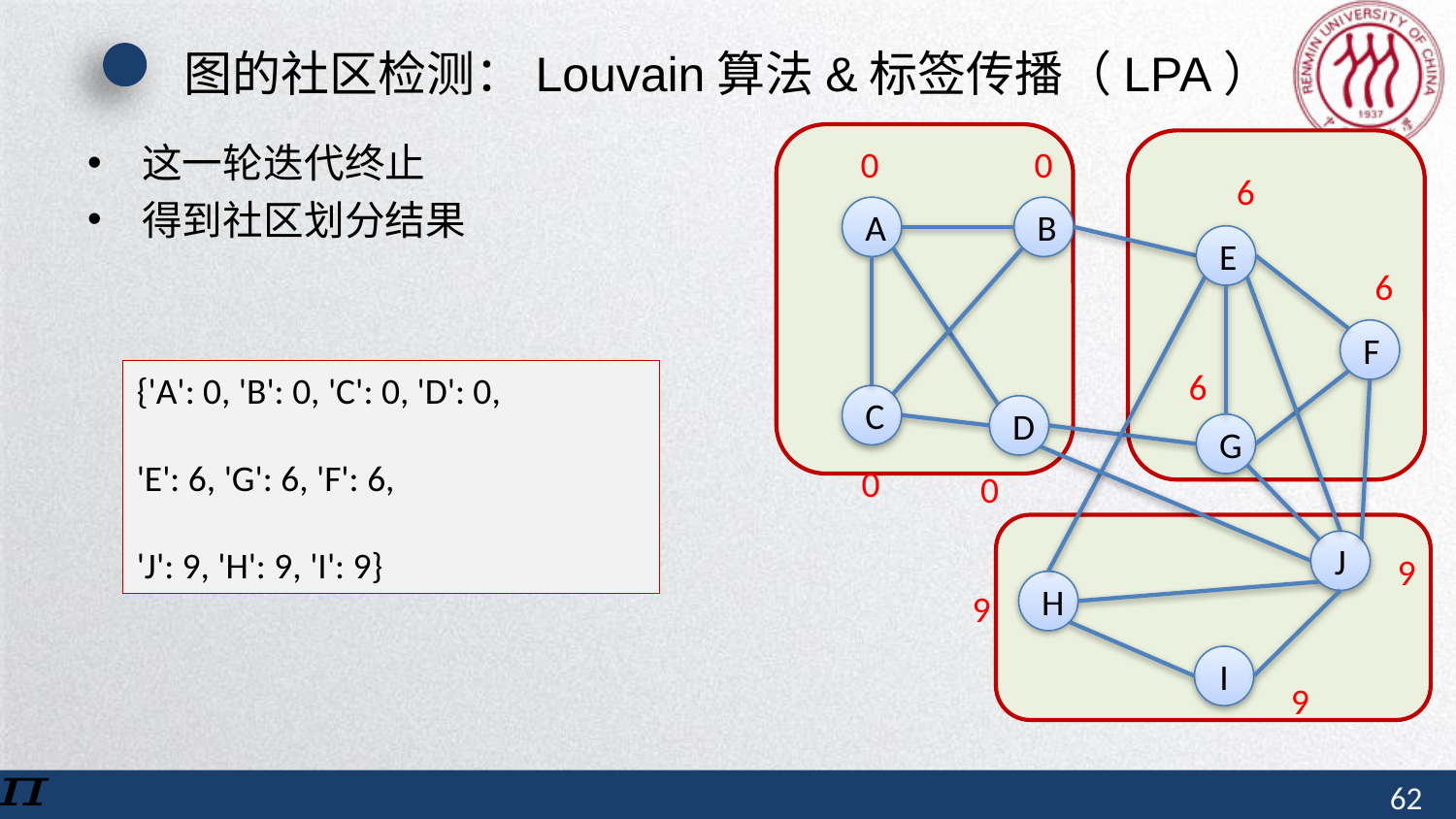

# 图的社区检测：Louvain算法&标签传播（LPA）

这一轮迭代终止
得到社区划分结果

0
0
6
A
B
E
F
C
D
G
J
H
I
6
6
{'A': 0, 'B': 0, 'C': 0, 'D': 0,

'E': 6, 'G': 6, 'F': 6,

'J': 9, 'H': 9, 'I': 9}
0
0

9
9
9